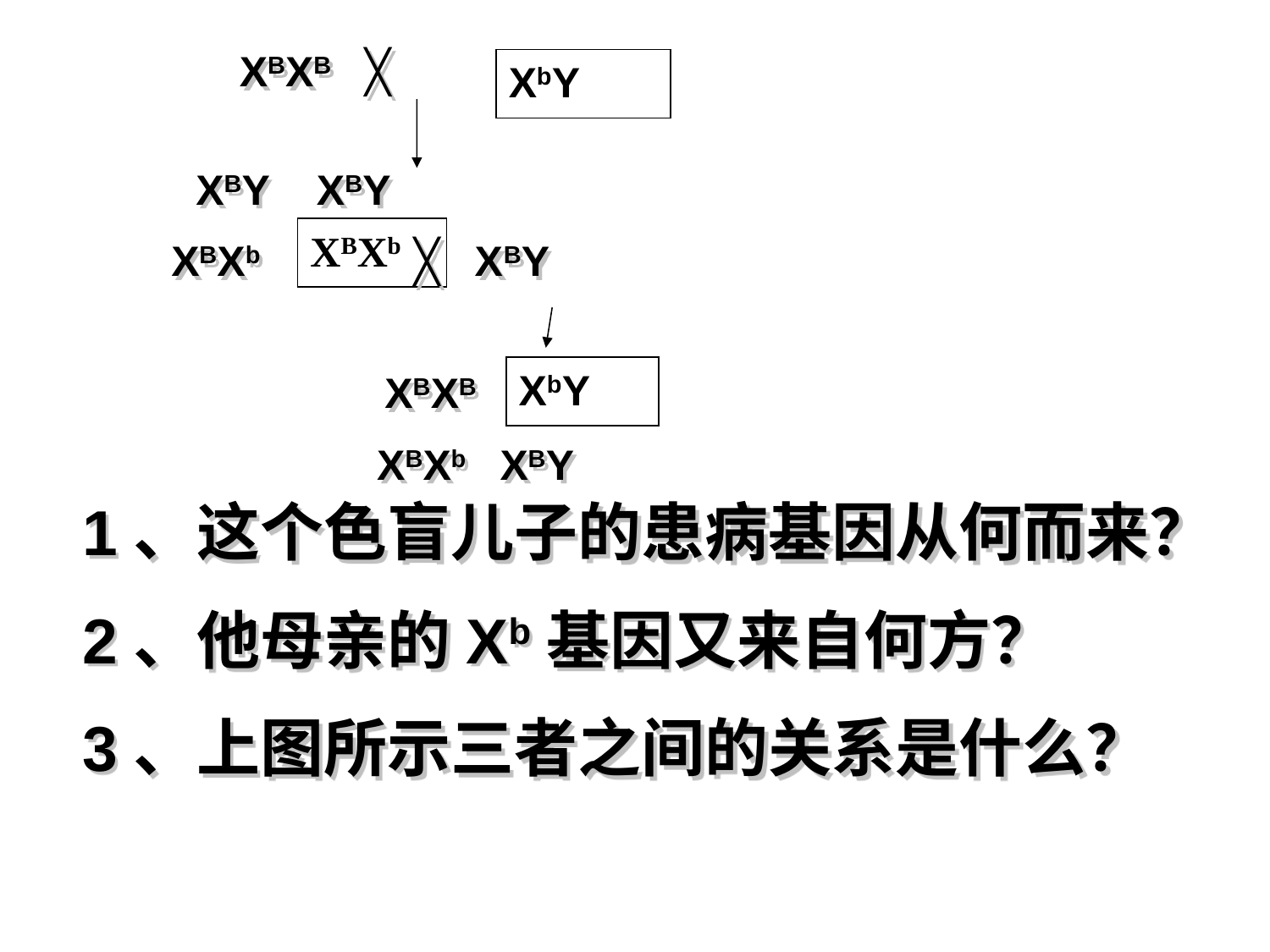

XBXB     ╳

XbY

XBY    XBY
XBXb

XBXb             ╳   XBY

XbY

XBXB

 XBXb     XBY

 1、这个色盲儿子的患病基因从何而来？
 2、他母亲的Xb基因又来自何方？
 3、上图所示三者之间的关系是什么？